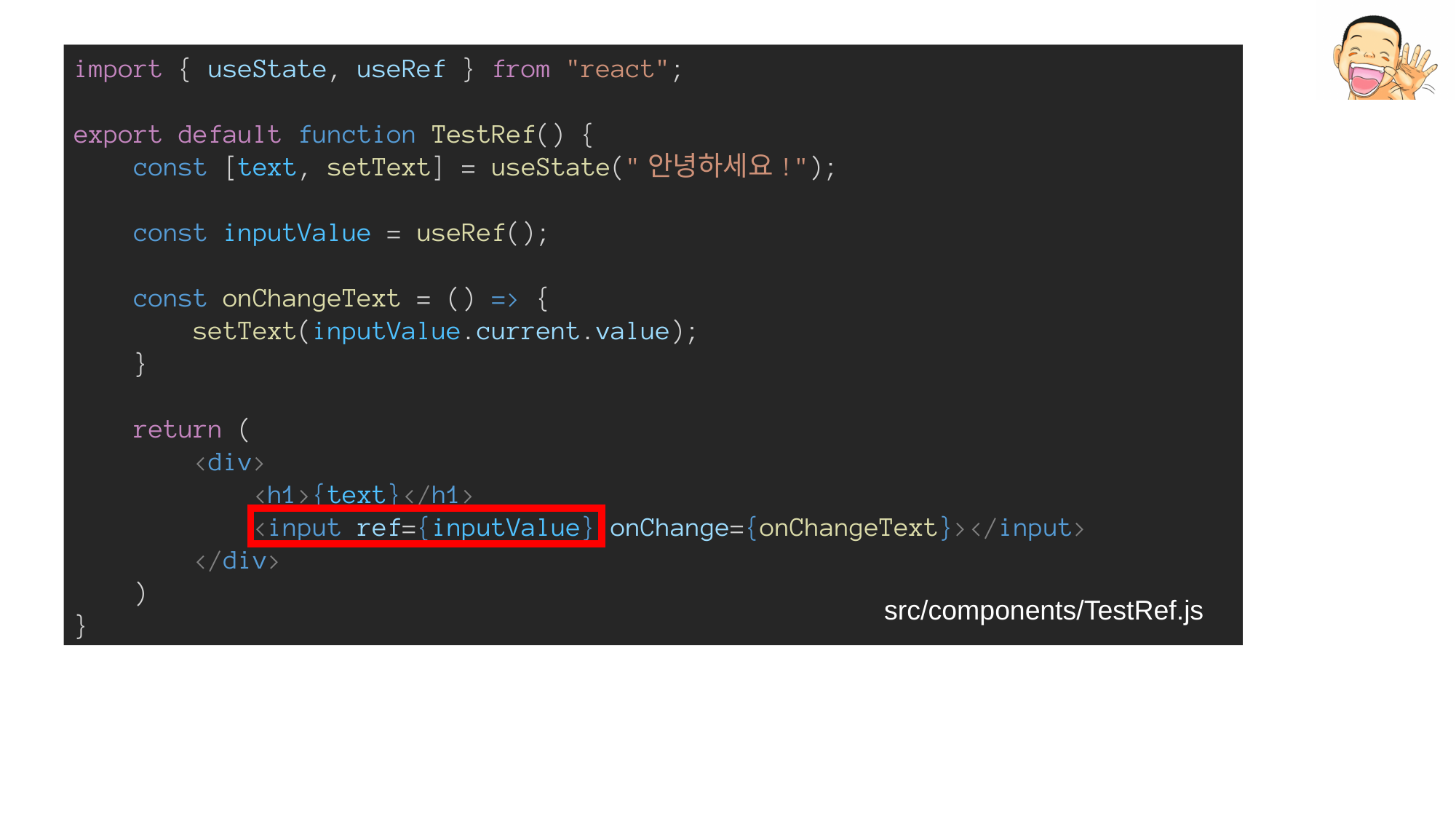

import { useState, useRef } from "react";
export default function TestRef() {
    const [text, setText] = useState("안녕하세요!");
    const inputValue = useRef();
    const onChangeText = () => {
        setText(inputValue.current.value);
    }
    return (
        <div>
            <h1>{text}</h1>
            <input ref={inputValue} onChange={onChangeText}></input>
        </div>
    )
}

src/components/TestRef.js